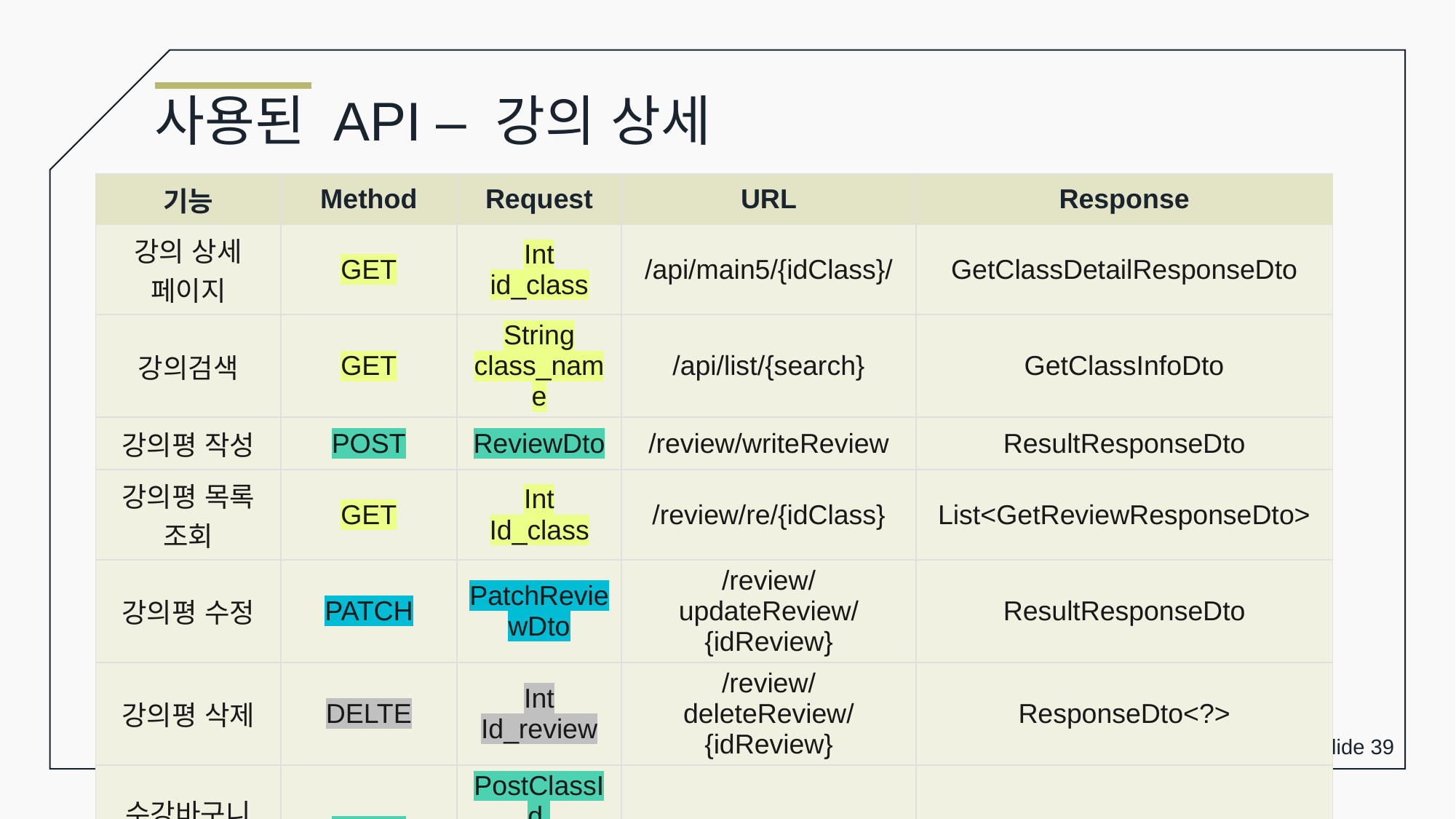

사용된 API – 강의 상세
| 기능 | Method | Request | URL | Response |
| --- | --- | --- | --- | --- |
| 강의 상세 페이지 | GET | Int id\_class | /api/main5/{idClass}/ | GetClassDetailResponseDto |
| 강의검색 | GET | String class\_name | /api/list/{search} | GetClassInfoDto |
| 강의평 작성 | POST | ReviewDto | /review/writeReview | ResultResponseDto |
| 강의평 목록 조회 | GET | Int Id\_class | /review/re/{idClass} | List<GetReviewResponseDto> |
| 강의평 수정 | PATCH | PatchReviewDto | /review/updateReview/{idReview} | ResultResponseDto |
| 강의평 삭제 | DELTE | Int Id\_review | /review/deleteReview/{idReview} | ResponseDto<?> |
| 수강바구니 강의 추가 | POST | PostClassId, String id\_user | /api/cart/add | ResultResponseDto |